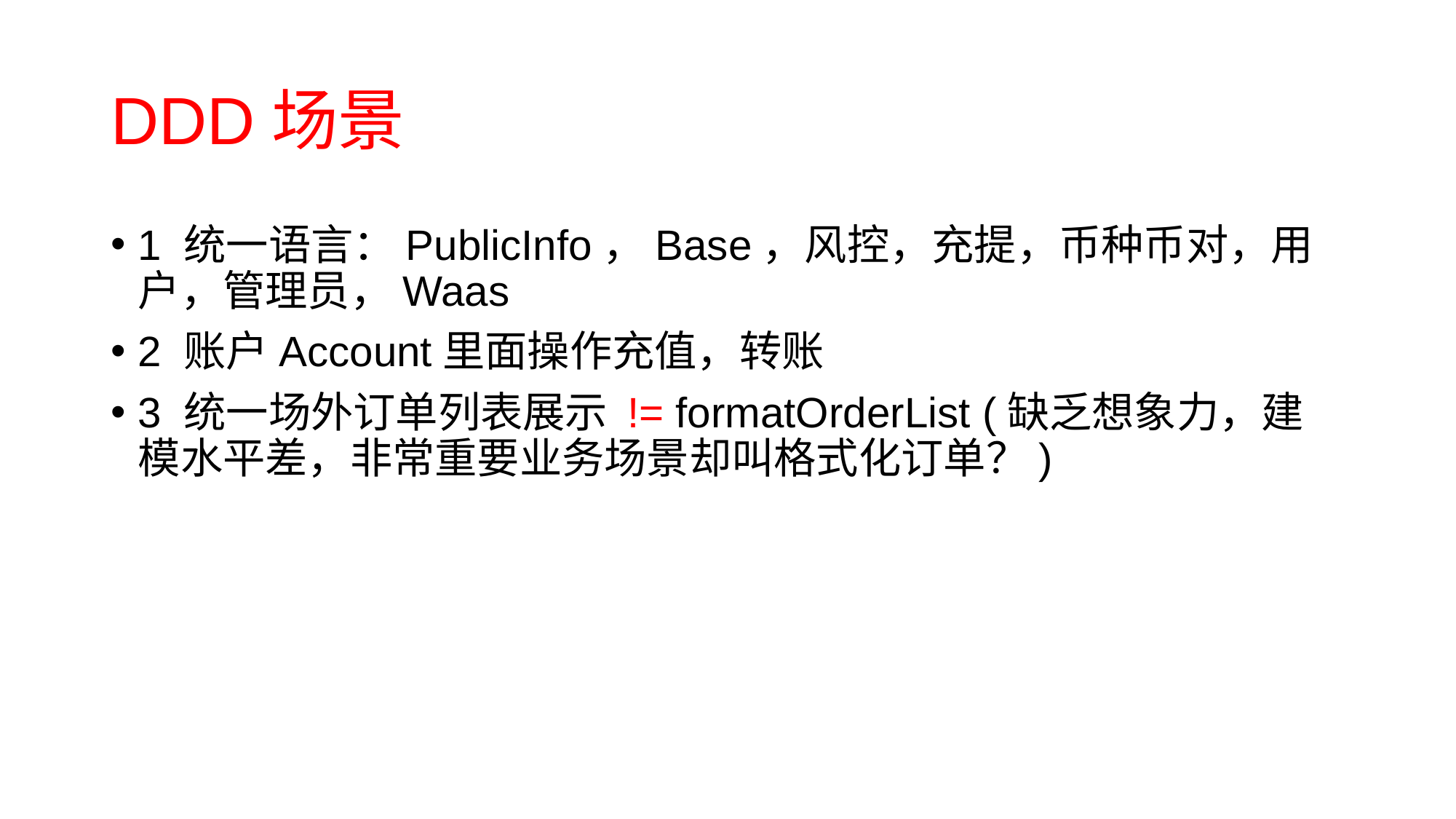

# DDD场景
1 统一语言：PublicInfo，Base，风控，充提，币种币对，用户，管理员，Waas
2 账户Account里面操作充值，转账
3 统一场外订单列表展示 != formatOrderList (缺乏想象力，建模水平差，非常重要业务场景却叫格式化订单？)